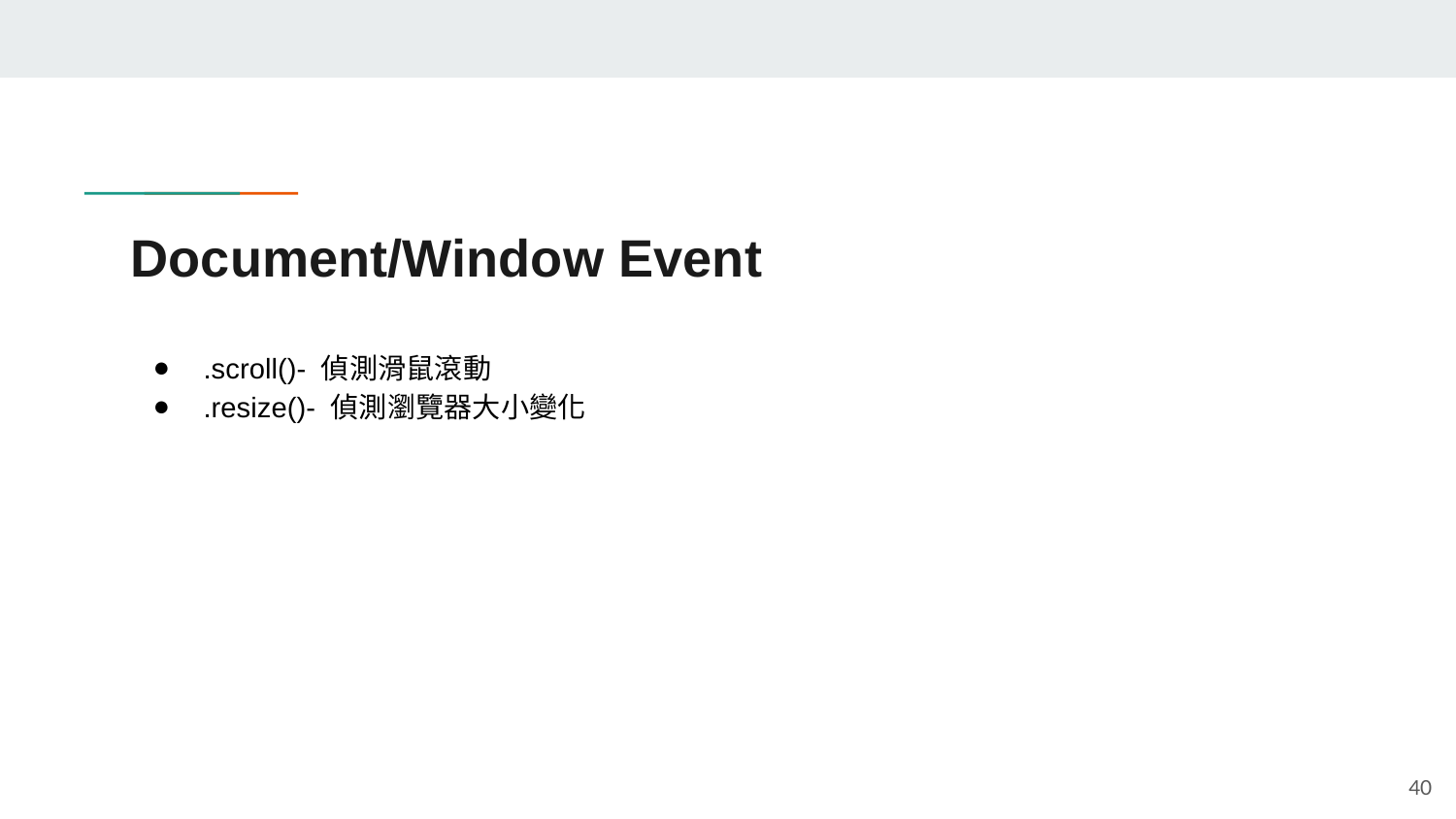

# Document/Window Event
.scroll()- 偵測滑鼠滾動
.resize()- 偵測瀏覽器大小變化

40